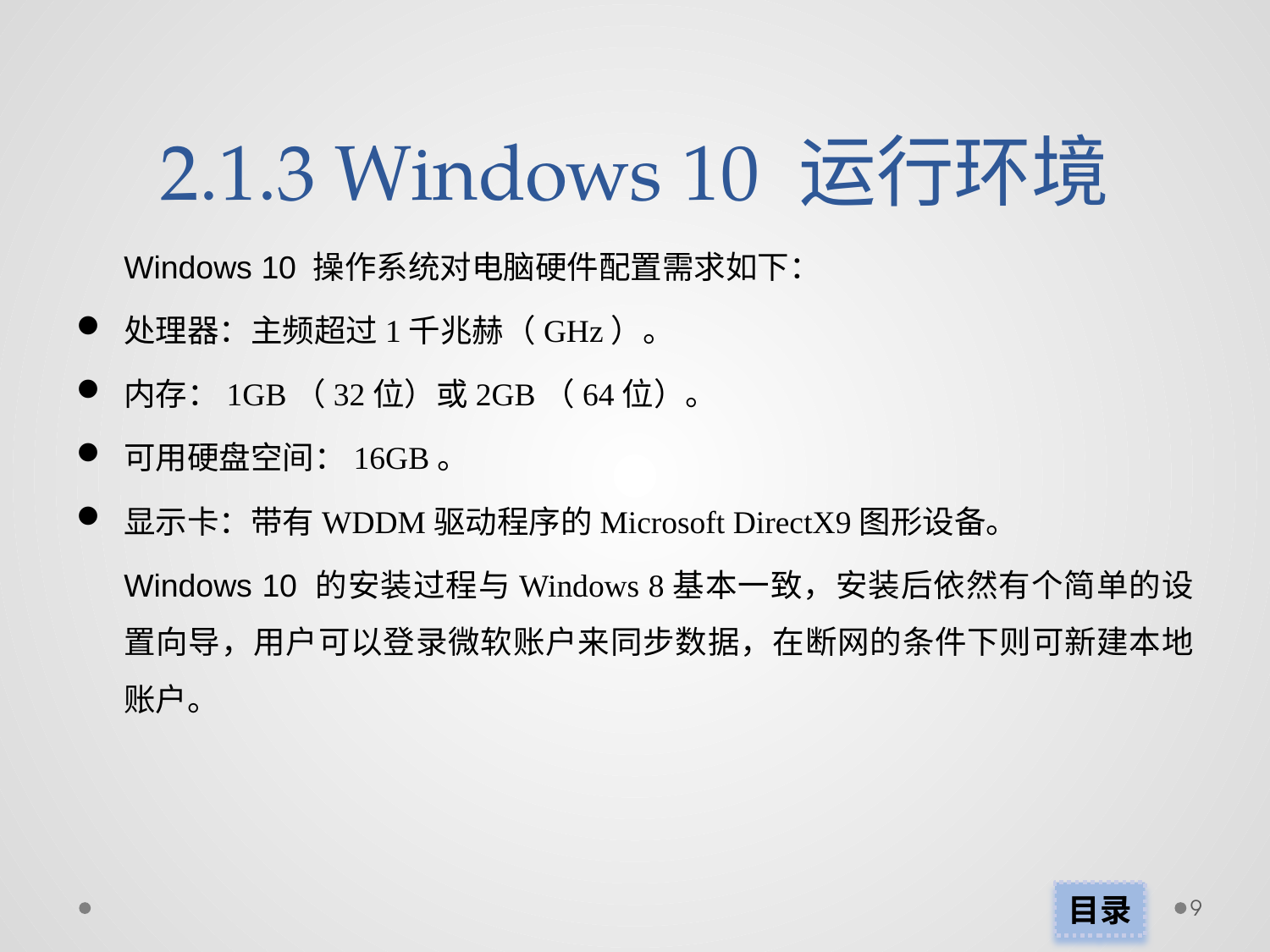

# 2.1.3 Windows 10 运行环境
Windows 10 操作系统对电脑硬件配置需求如下：
处理器：主频超过1千兆赫（GHz）。
内存：1GB（32位）或2GB（64位）。
可用硬盘空间：16GB。
显示卡：带有WDDM驱动程序的Microsoft DirectX9图形设备。
Windows 10 的安装过程与Windows 8基本一致，安装后依然有个简单的设置向导，用户可以登录微软账户来同步数据，在断网的条件下则可新建本地账户。

目录
9